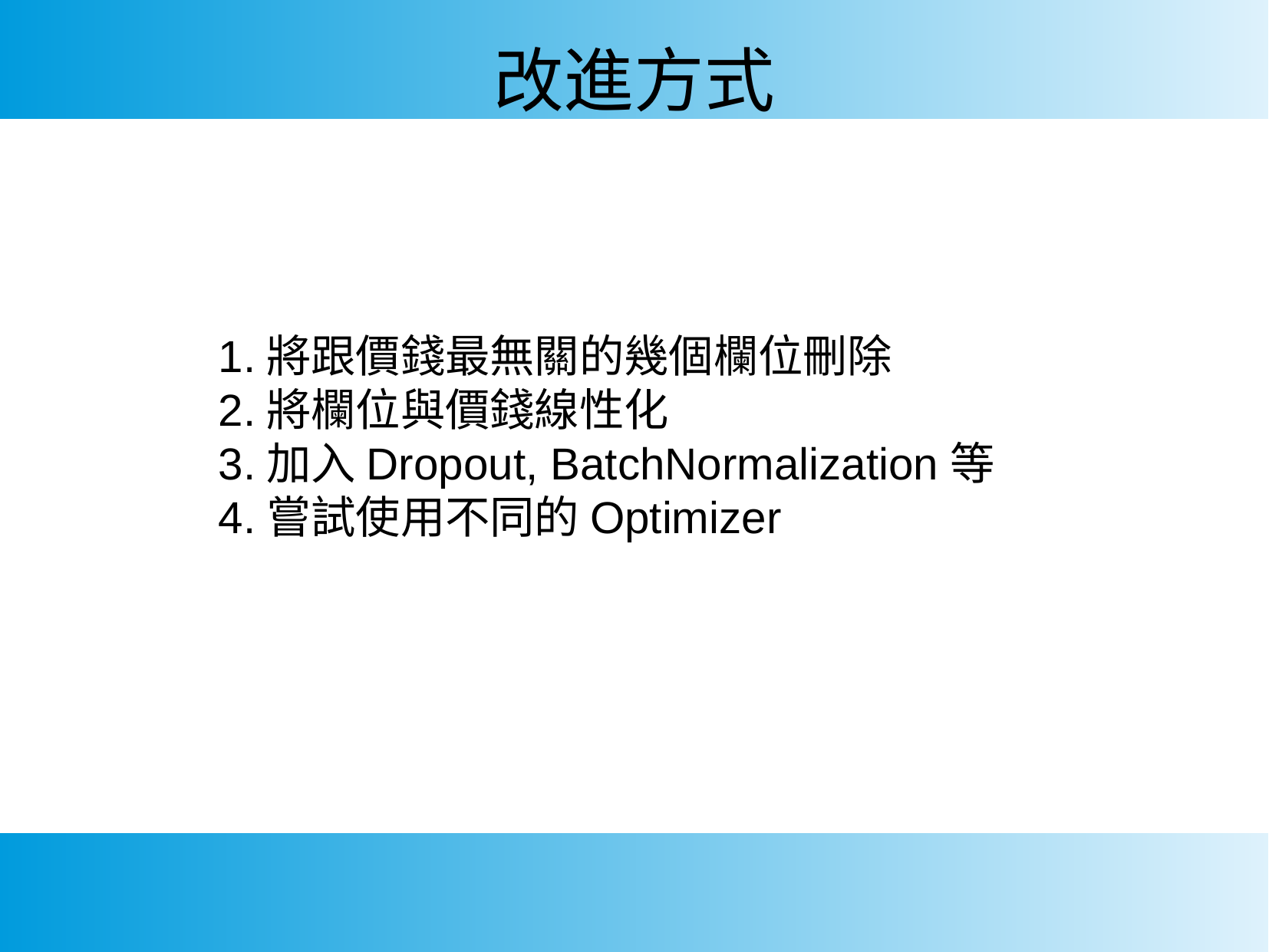

改進方式
1.將跟價錢最無關的幾個欄位刪除
2.將欄位與價錢線性化
3.加入Dropout, BatchNormalization等
4.嘗試使用不同的Optimizer